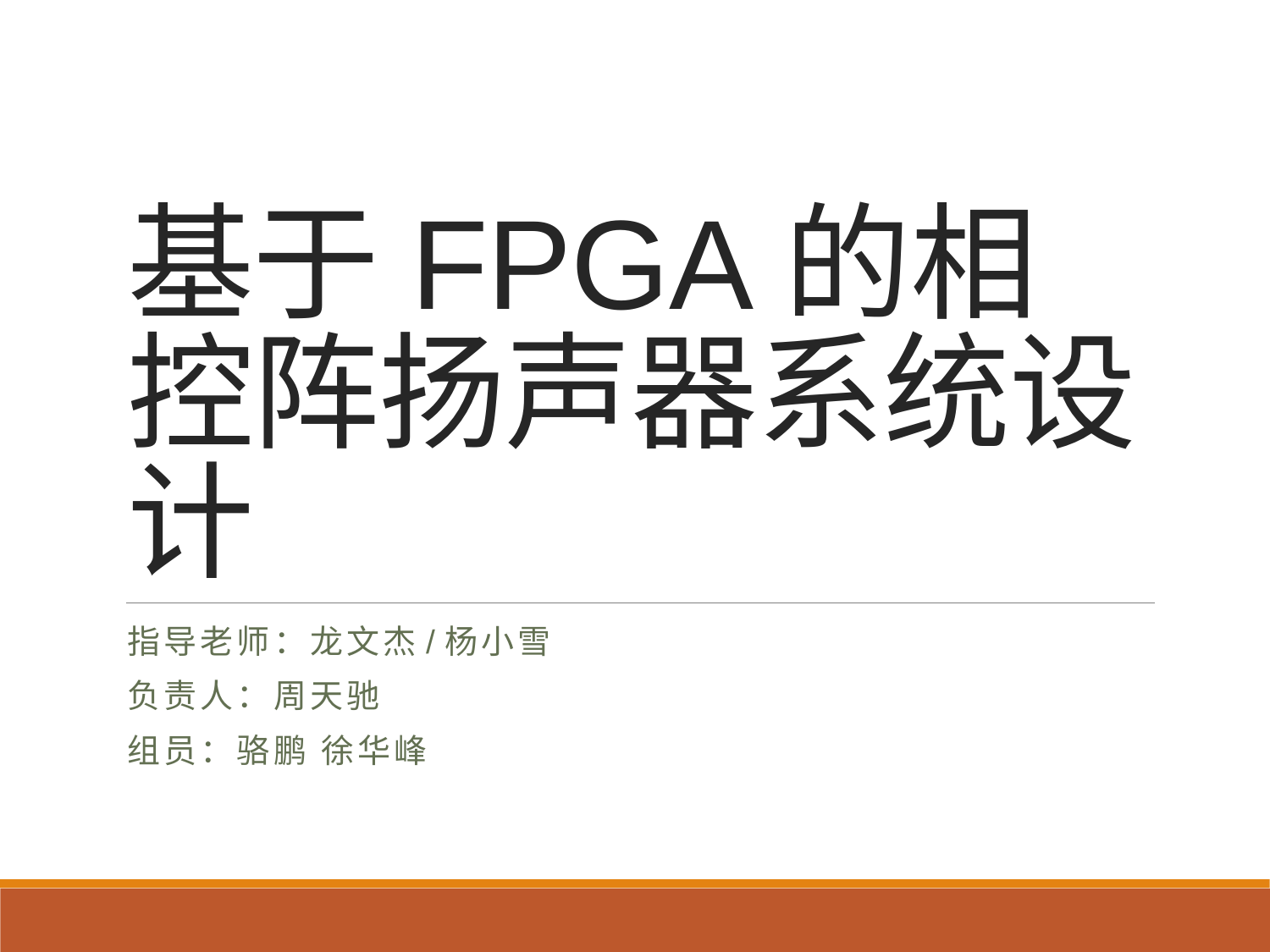

# 基于FPGA的相控阵扬声器系统设计
指导老师：龙文杰/杨小雪
负责人：周天驰
组员：骆鹏 徐华峰